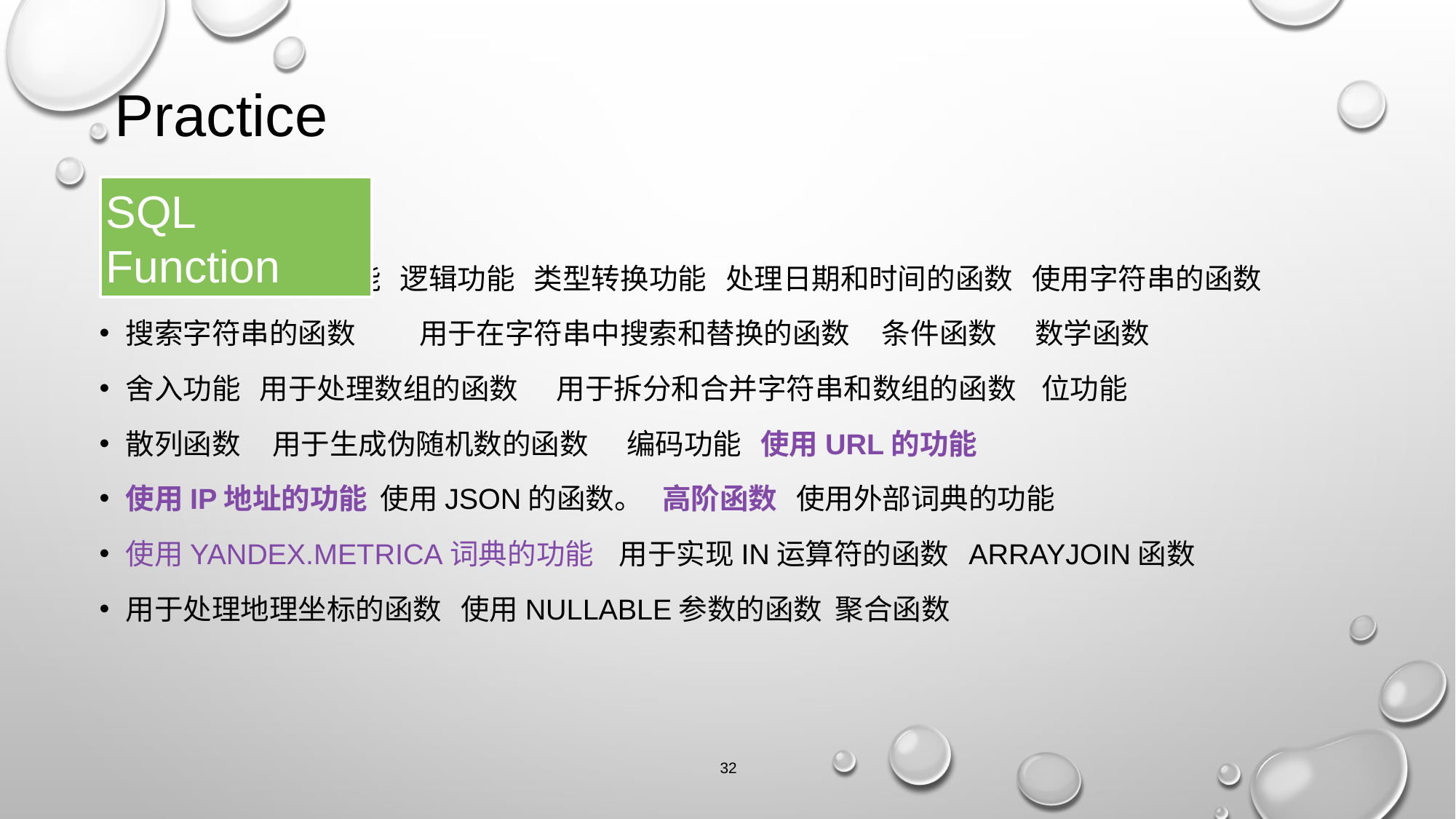

Practice
SQL  Function
算术函数    比较功能   逻辑功能   类型转换功能   处理日期和时间的函数   使用字符串的函数
搜索字符串的函数          用于在字符串中搜索和替换的函数     条件函数      数学函数
舍入功能   用于处理数组的函数      用于拆分和合并字符串和数组的函数    位功能
散列函数     用于生成伪随机数的函数      编码功能   使用URL的功能
使用IP地址的功能  使用JSON的函数。   高阶函数   使用外部词典的功能
使用Yandex.Metrica词典的功能    用于实现IN运算符的函数  arrayJoin函数
用于处理地理坐标的函数   使用Nullable参数的函数  聚合函数
32